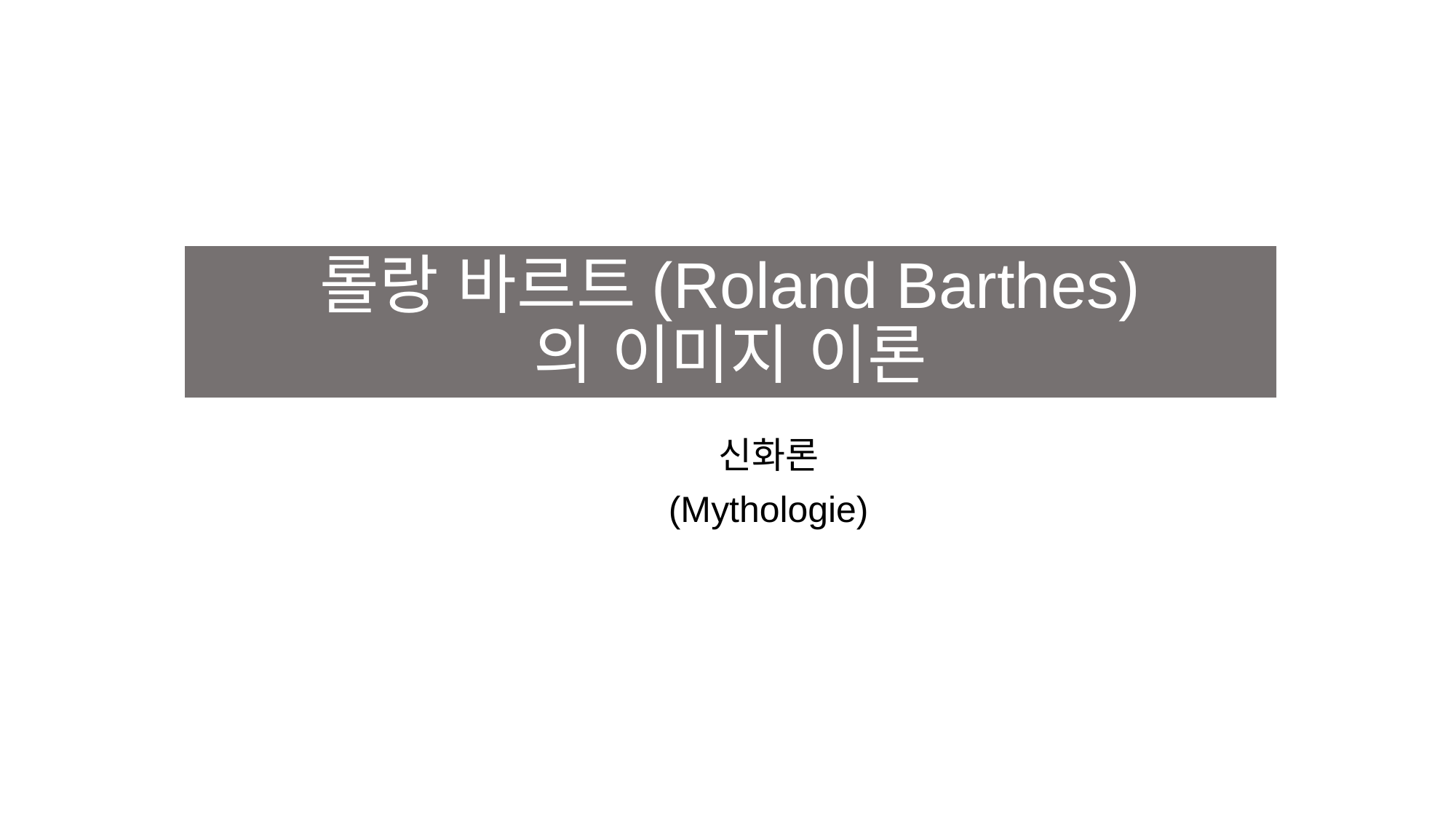

# 롤랑 바르트(Roland Barthes) 의 이미지 이론
신화론
(Mythologie)